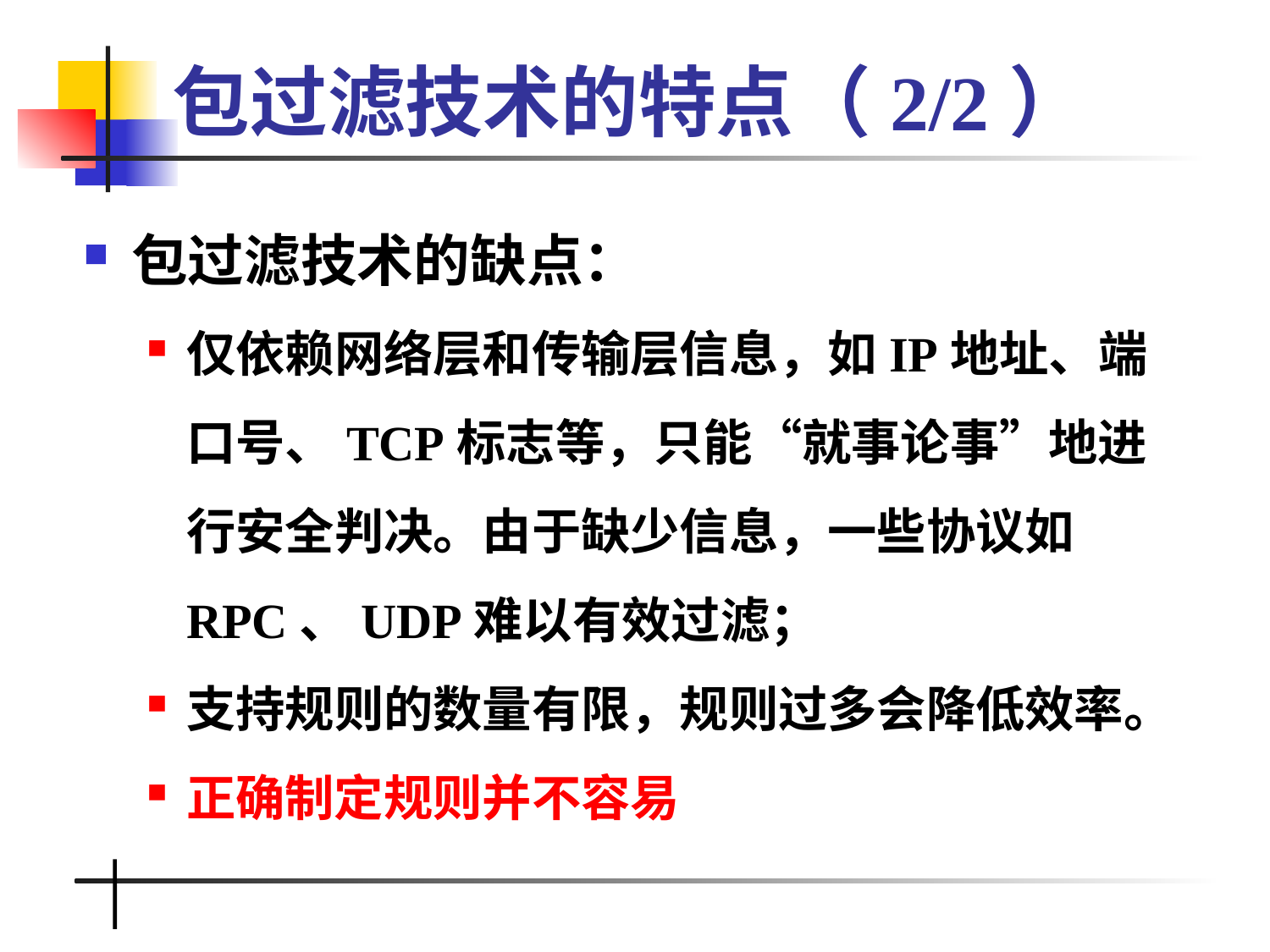

# 包过滤技术的特点（2/2）
包过滤技术的缺点：
仅依赖网络层和传输层信息，如IP地址、端口号、TCP标志等，只能“就事论事”地进行安全判决。由于缺少信息，一些协议如RPC、UDP难以有效过滤；
支持规则的数量有限，规则过多会降低效率。
正确制定规则并不容易